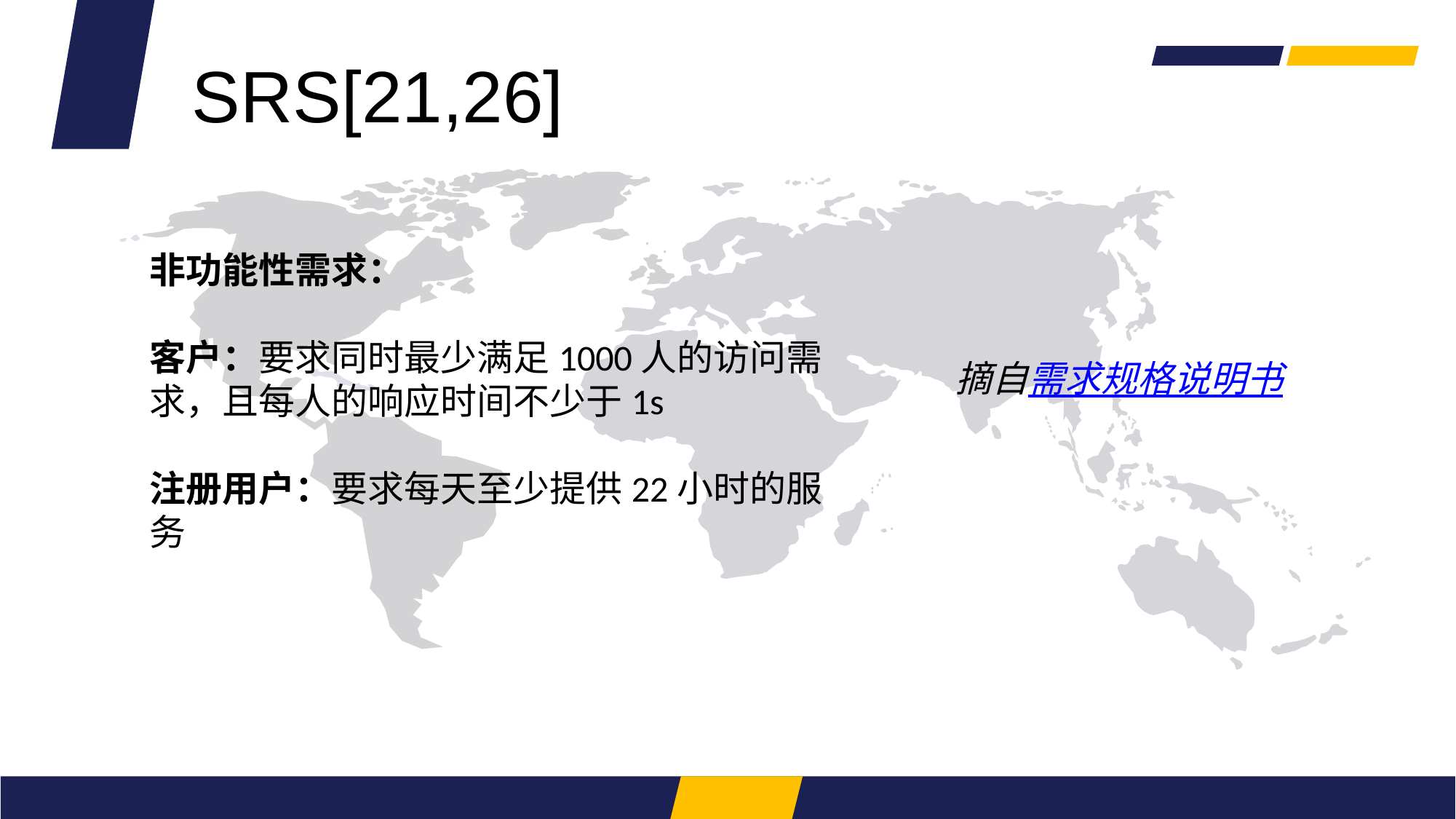

SRS[21,26]

非功能性需求：

客户：要求同时最少满足1000人的访问需求，且每人的响应时间不少于1s

注册用户：要求每天至少提供22小时的服务
摘自需求规格说明书